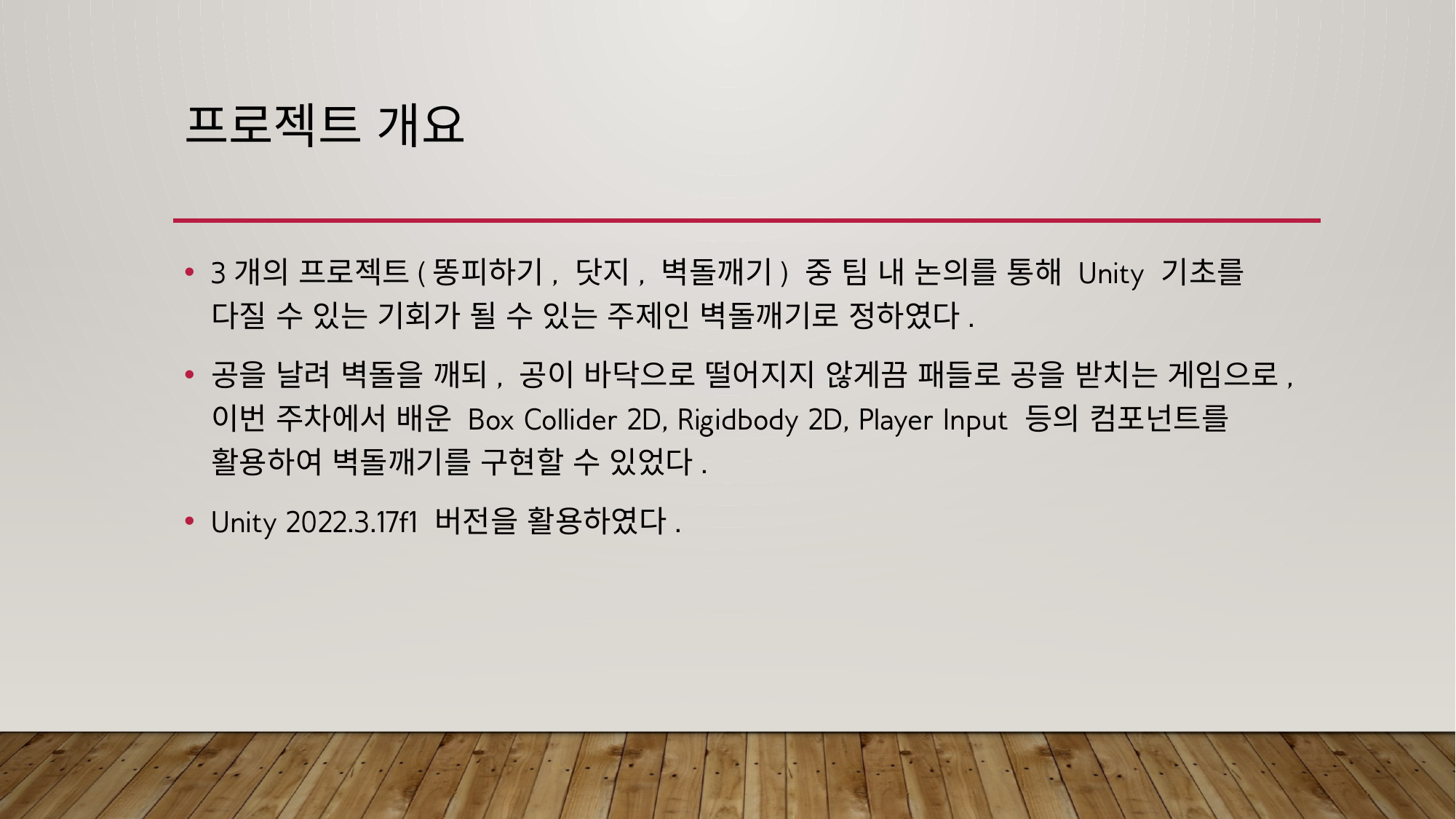

# 프로젝트 개요
3개의 프로젝트(똥피하기, 닷지, 벽돌깨기) 중 팀 내 논의를 통해 Unity 기초를 다질 수 있는 기회가 될 수 있는 주제인 벽돌깨기로 정하였다.
공을 날려 벽돌을 깨되, 공이 바닥으로 떨어지지 않게끔 패들로 공을 받치는 게임으로, 이번 주차에서 배운 Box Collider 2D, Rigidbody 2D, Player Input 등의 컴포넌트를 활용하여 벽돌깨기를 구현할 수 있었다.
Unity 2022.3.17f1 버전을 활용하였다.